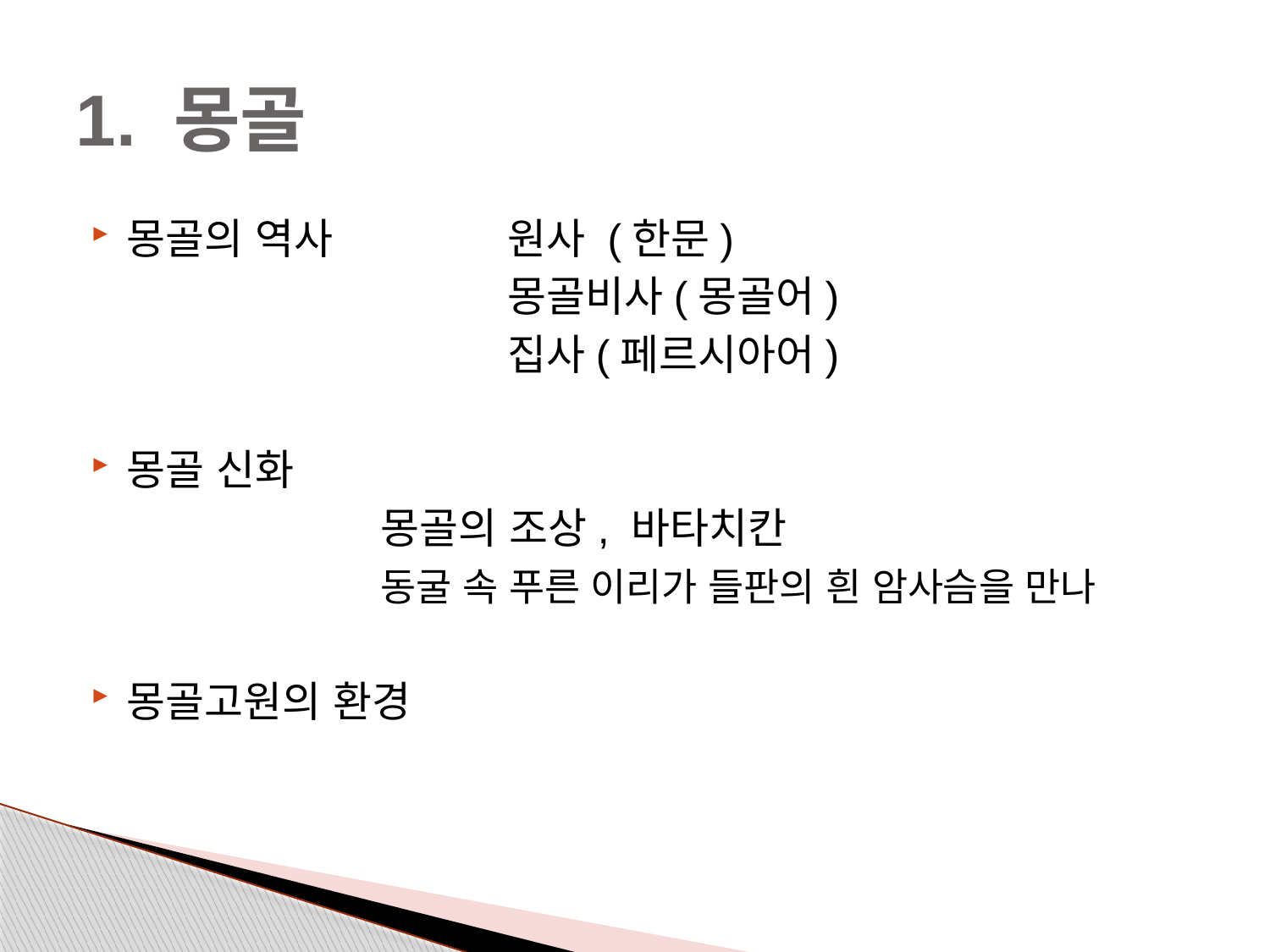

# 1. 몽골
몽골의 역사    	원사 (한문)
   			몽골비사(몽골어)
    			집사(페르시아어)

몽골 신화
    		몽골의 조상, 바타치칸
			동굴 속 푸른 이리가 들판의 흰 암사슴을 만나

몽골고원의 환경